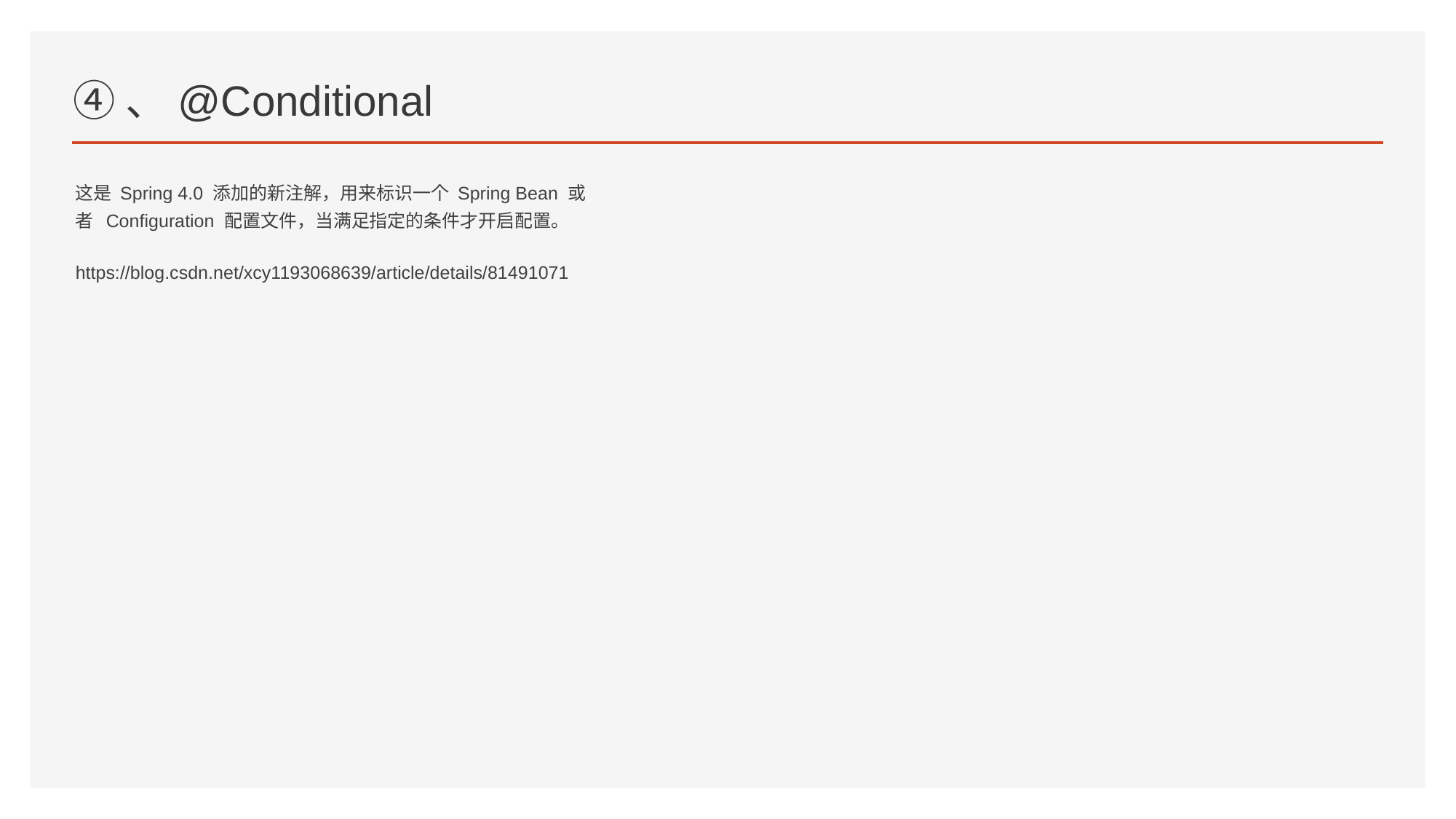

# ④、@Conditional
这是 Spring 4.0 添加的新注解，用来标识一个 Spring Bean 或者  Configuration 配置文件，当满足指定的条件才开启配置。
https://blog.csdn.net/xcy1193068639/article/details/81491071